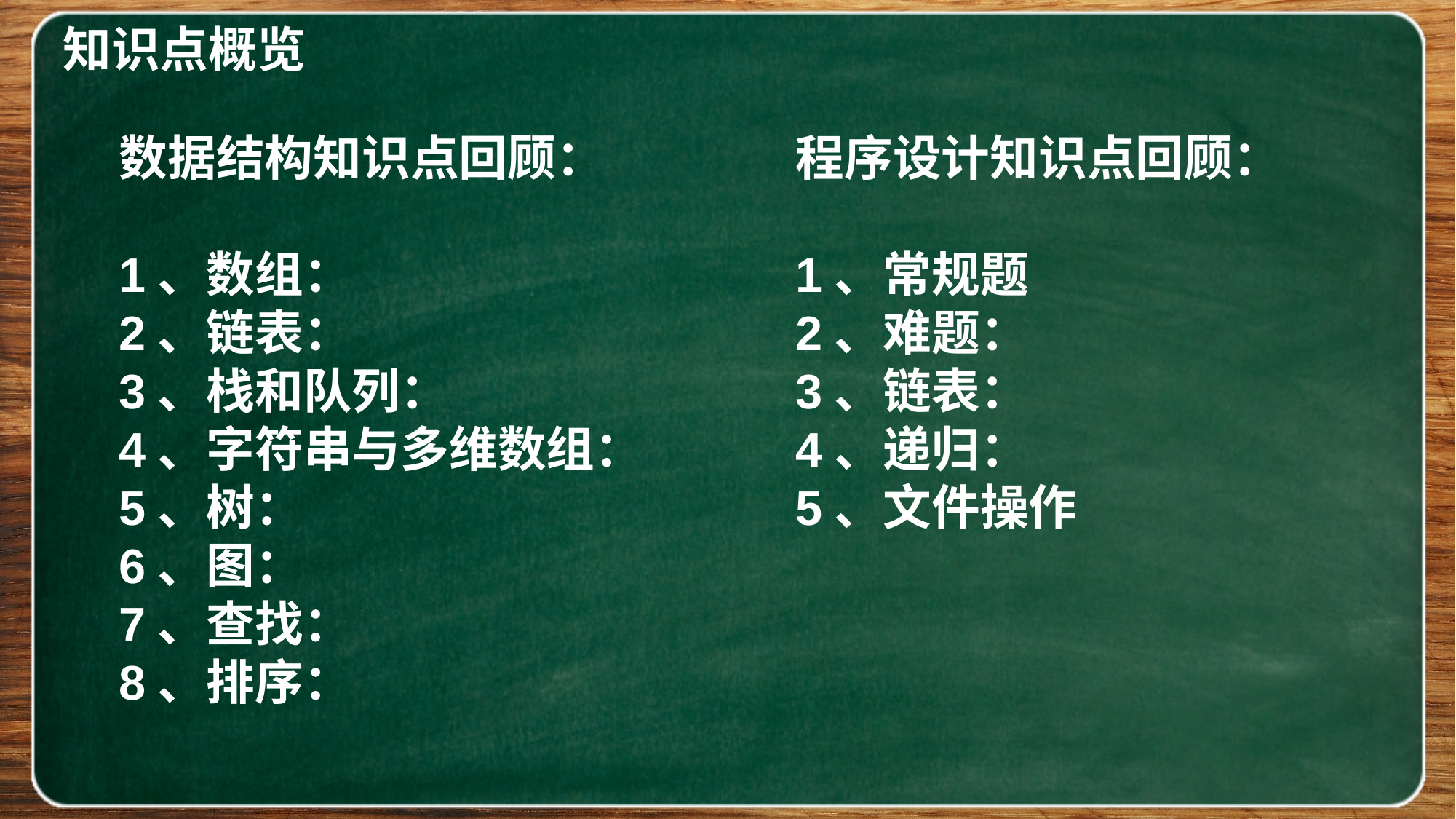

知识点概览
数据结构知识点回顾：

1、数组：
2、链表：
3、栈和队列：
4、字符串与多维数组：
5、树：
6、图：
7、查找：
8、排序：
程序设计知识点回顾：

1、常规题
2、难题：
3、链表：
4、递归：
5、文件操作